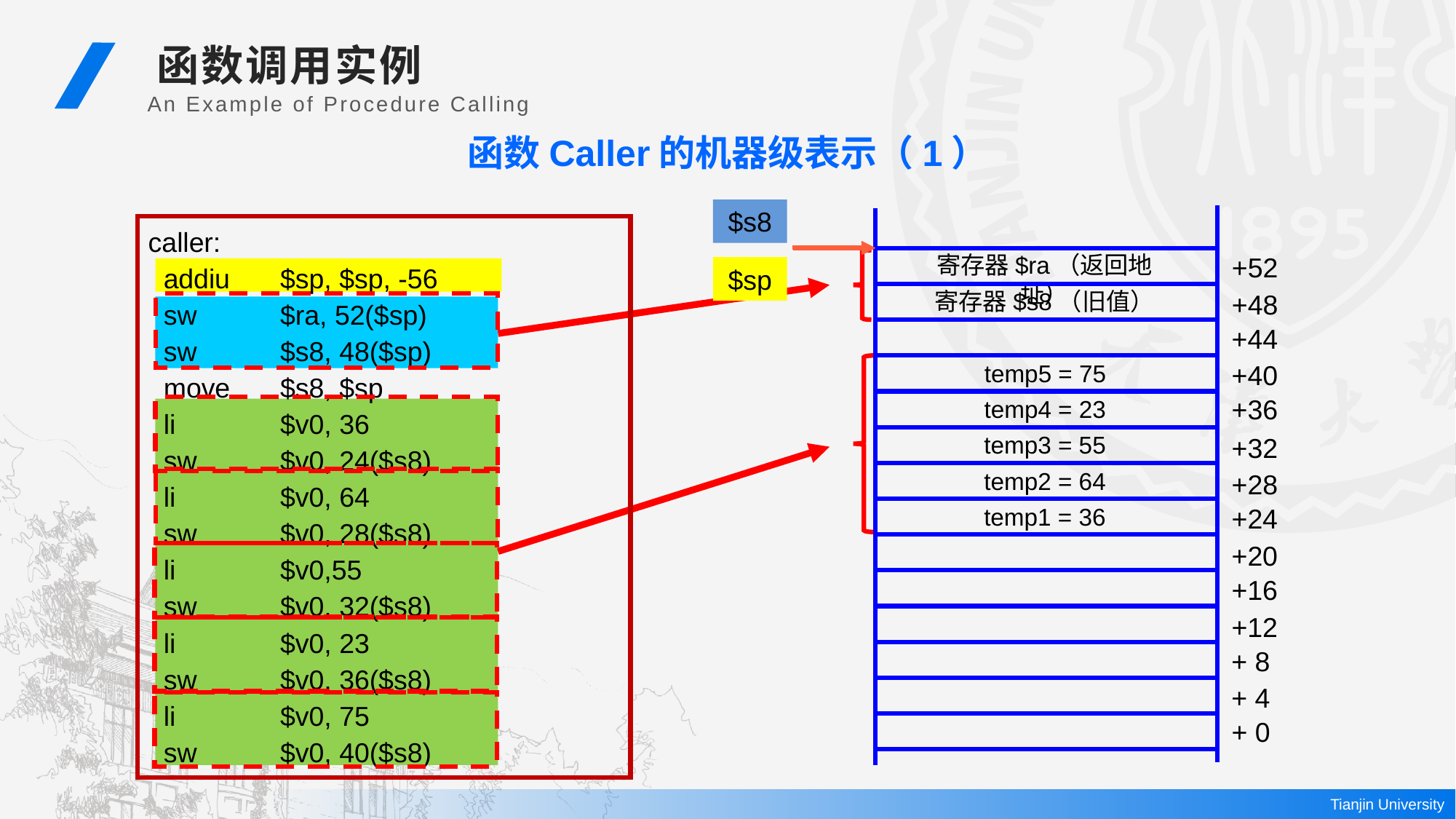

函数调用实例
An Example of Procedure Calling
函数Caller的机器级表示（1）
$s8
caller:
  addiu	   $sp, $sp, -56
  sw	   $ra, 52($sp)
  sw	   $s8, 48($sp)
  move	   $s8, $sp
  li	   $v0, 36
  sw	   $v0, 24($s8)
  li	   $v0, 64
  sw	   $v0, 28($s8)
  li	   $v0,55
  sw	   $v0, 32($s8)
  li	   $v0, 23
  sw	   $v0, 36($s8)
  li	   $v0, 75
  sw	   $v0, 40($s8)

寄存器$ra（返回地址）
+52
+48
+44
+40
+36
+32
+28
+24
+20
+16
+12
+ 8
+ 4
+ 0

$sp

寄存器$s8（旧值）

temp5 = 75

temp4 = 23

temp3 = 55
temp2 = 64

temp1 = 36